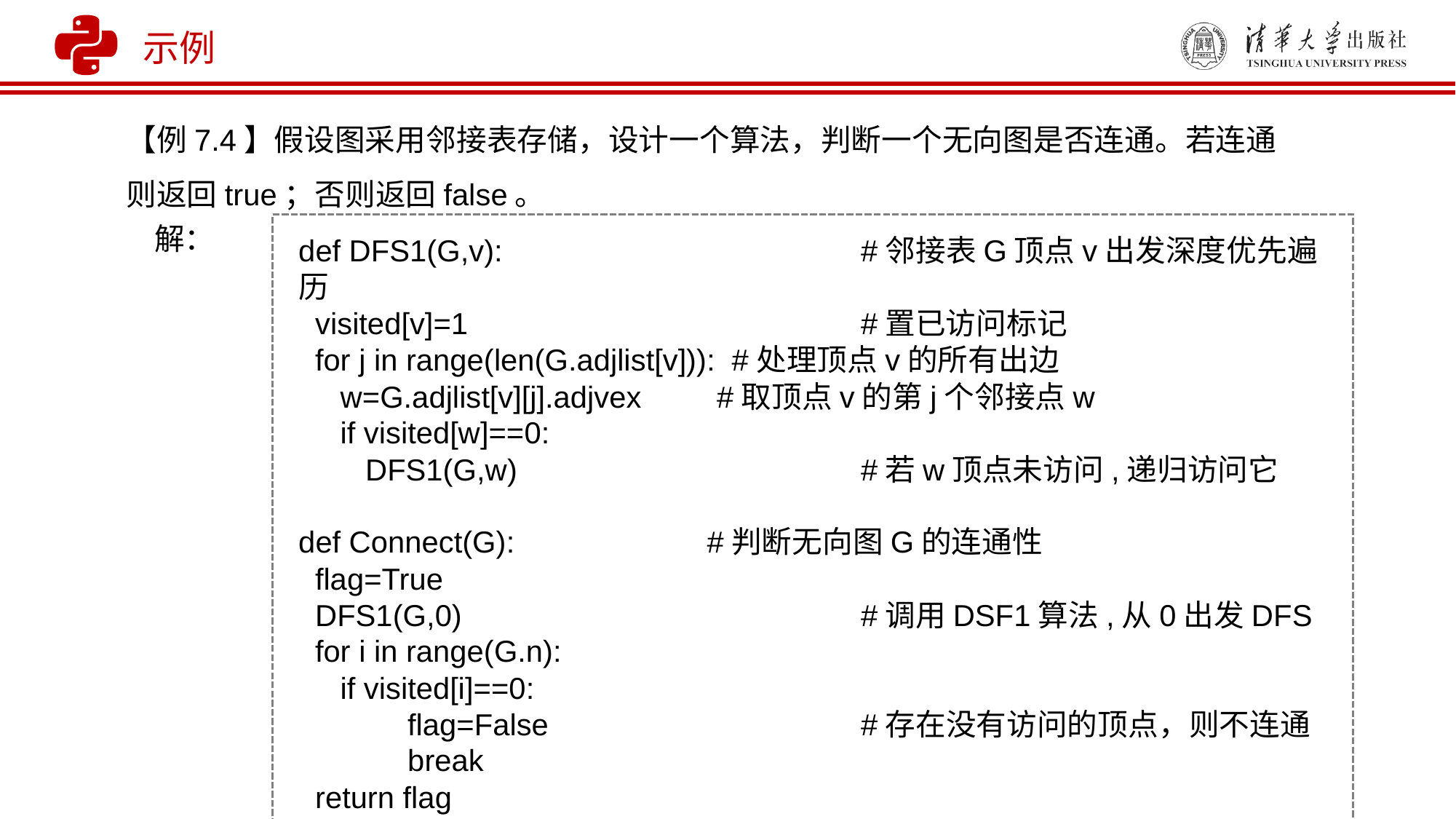

示例
【例7.4】假设图采用邻接表存储，设计一个算法，判断一个无向图是否连通。若连通则返回true；否则返回false。
解：
def DFS1(G,v):	              		  #邻接表G顶点v出发深度优先遍历
  visited[v]=1				  #置已访问标记
  for j in range(len(G.adjlist[v])):  #处理顶点v的所有出边
     w=G.adjlist[v][j].adjvex         #取顶点v的第j个邻接点w
     if visited[w]==0:
        DFS1(G,w)			  #若w顶点未访问,递归访问它

def Connect(G):                       #判断无向图G的连通性
  flag=True
  DFS1(G,0)				  #调用DSF1算法,从0出发DFS
  for i in range(G.n):
     if visited[i]==0:
      	flag=False			  #存在没有访问的顶点，则不连通
       	break
  return flag